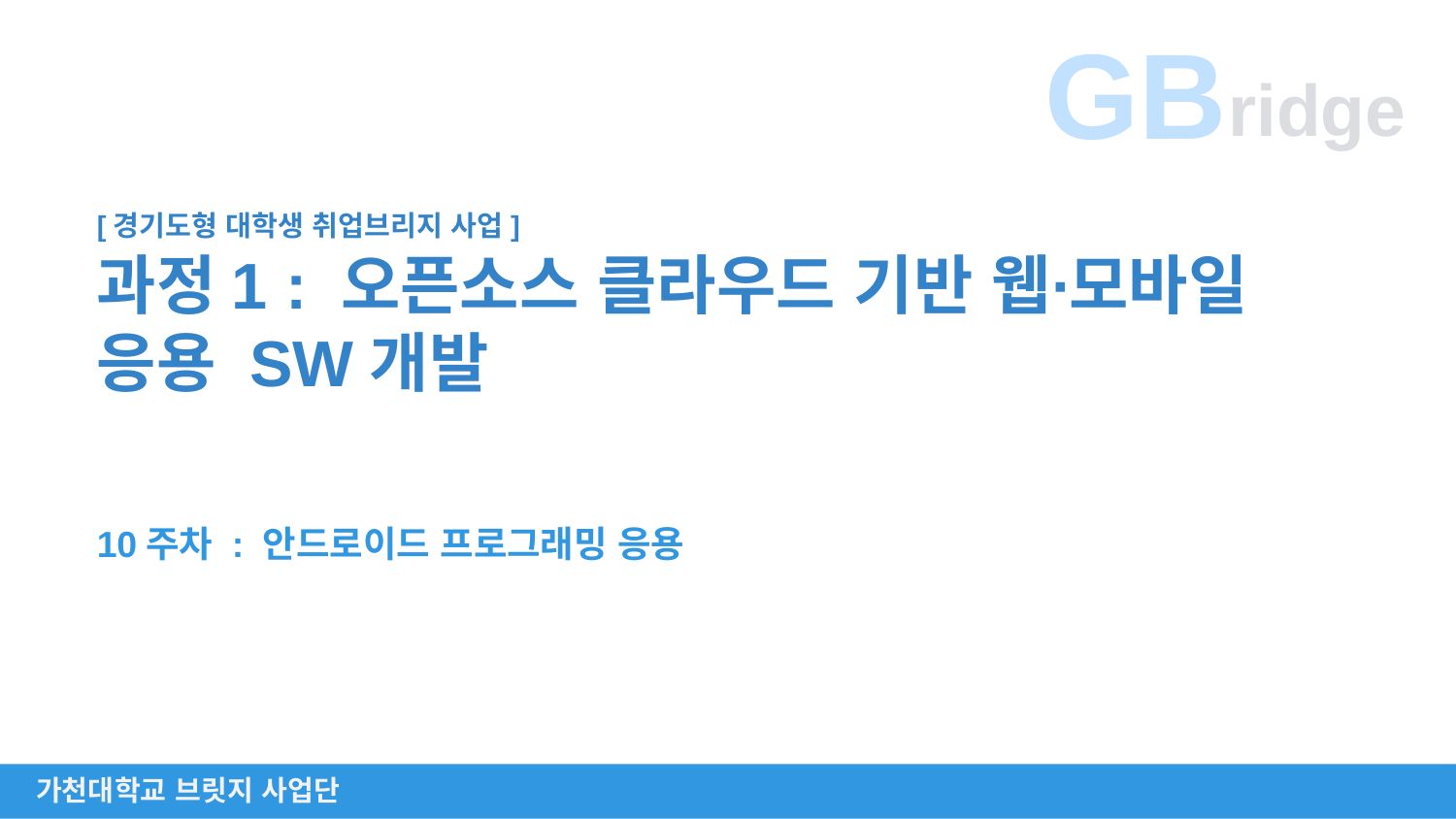

GB
ridge
[경기도형 대학생 취업브리지 사업]
과정1 : 오픈소스 클라우드 기반 웹∙모바일 응용 SW개발
10주차 : 안드로이드 프로그래밍 응용
가천대학교 브릿지 사업단